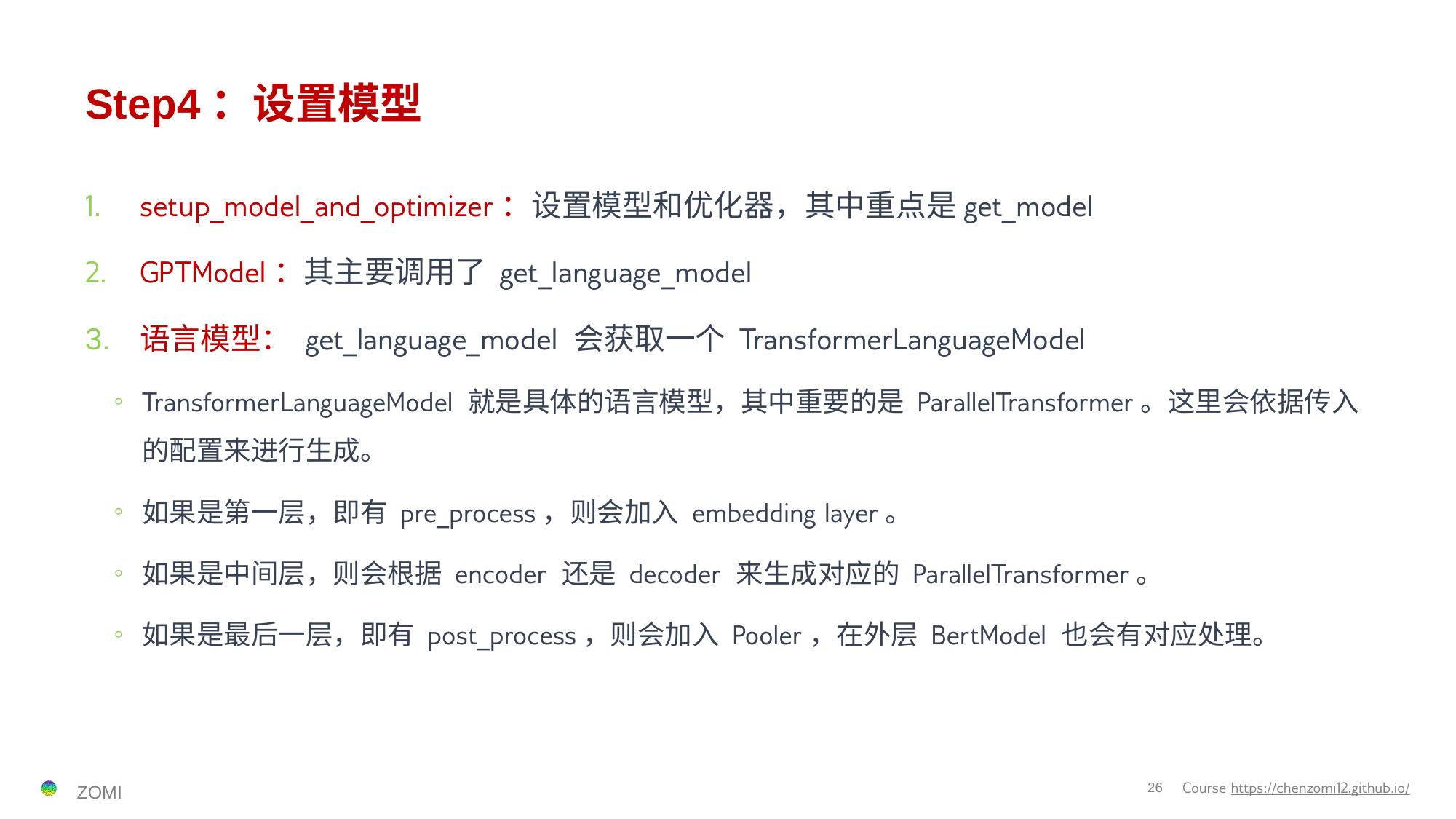

# Step4：设置模型
setup_model_and_optimizer：设置模型和优化器，其中重点是get_model
GPTModel：其主要调用了 get_language_model
语言模型： get_language_model 会获取一个 TransformerLanguageModel
TransformerLanguageModel 就是具体的语言模型，其中重要的是 ParallelTransformer。这里会依据传入的配置来进行生成。
如果是第一层，即有 pre_process，则会加入 embedding layer。
如果是中间层，则会根据 encoder 还是 decoder 来生成对应的 ParallelTransformer。
如果是最后一层，即有 post_process，则会加入 Pooler，在外层 BertModel 也会有对应处理。